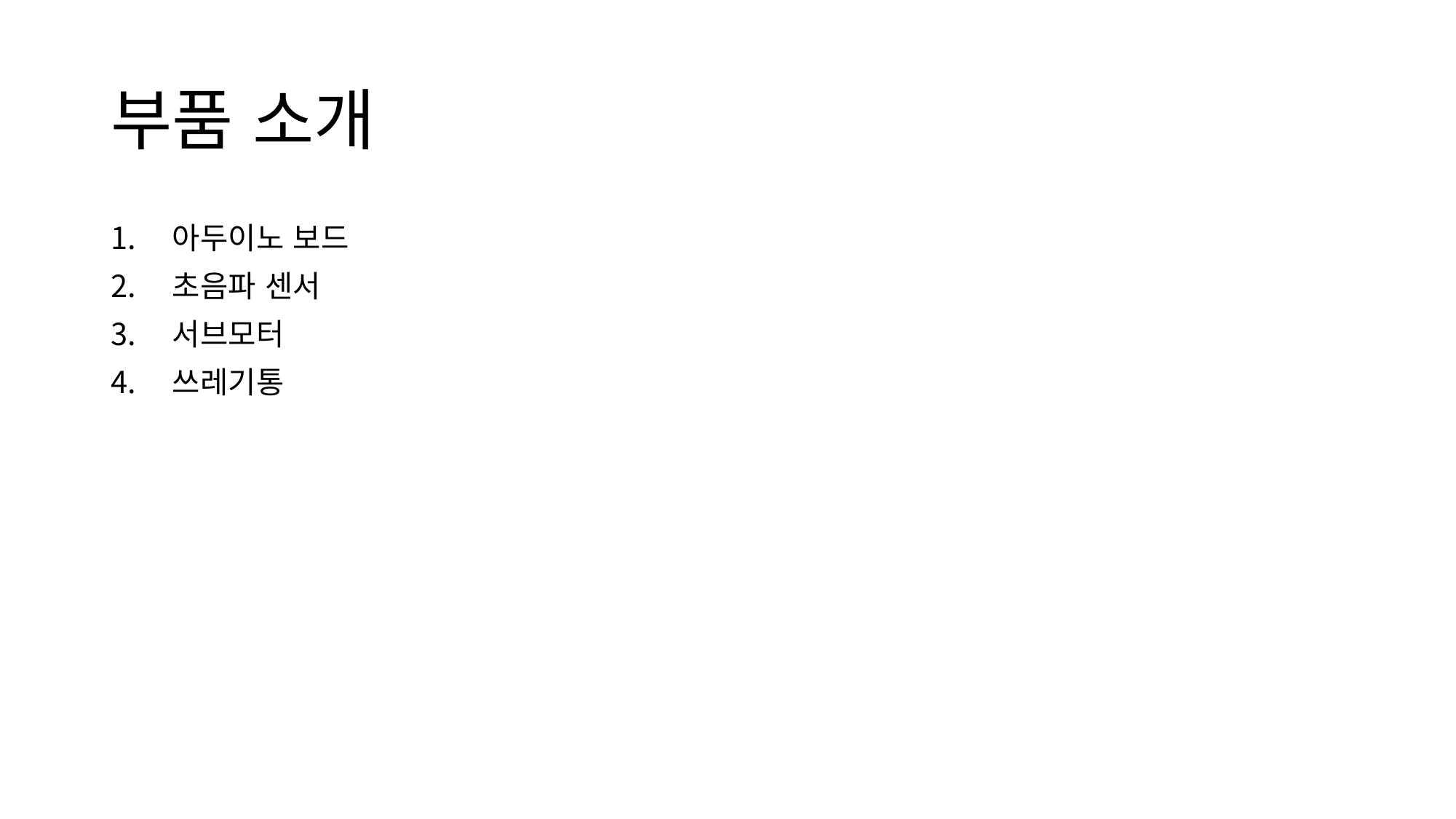

# 부품 소개
아두이노 보드
초음파 센서
서브모터
쓰레기통